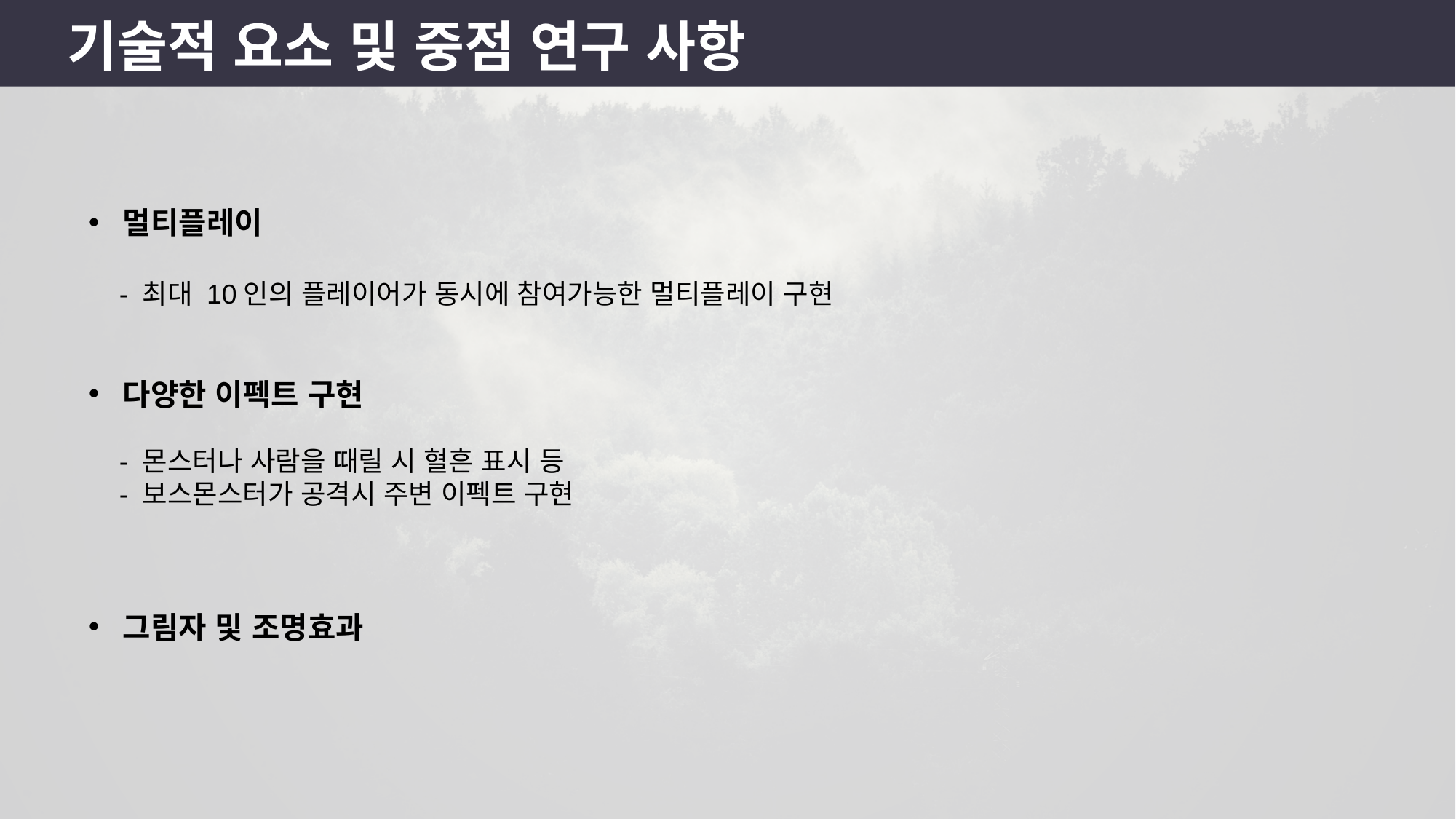

기술적 요소 및 중점 연구 사항
멀티플레이

    - 최대 10인의 플레이어가 동시에 참여가능한 멀티플레이 구현

다양한 이펙트 구현

    - 몬스터나 사람을 때릴 시 혈흔 표시 등
    - 보스몬스터가 공격시 주변 이펙트 구현

그림자 및 조명효과